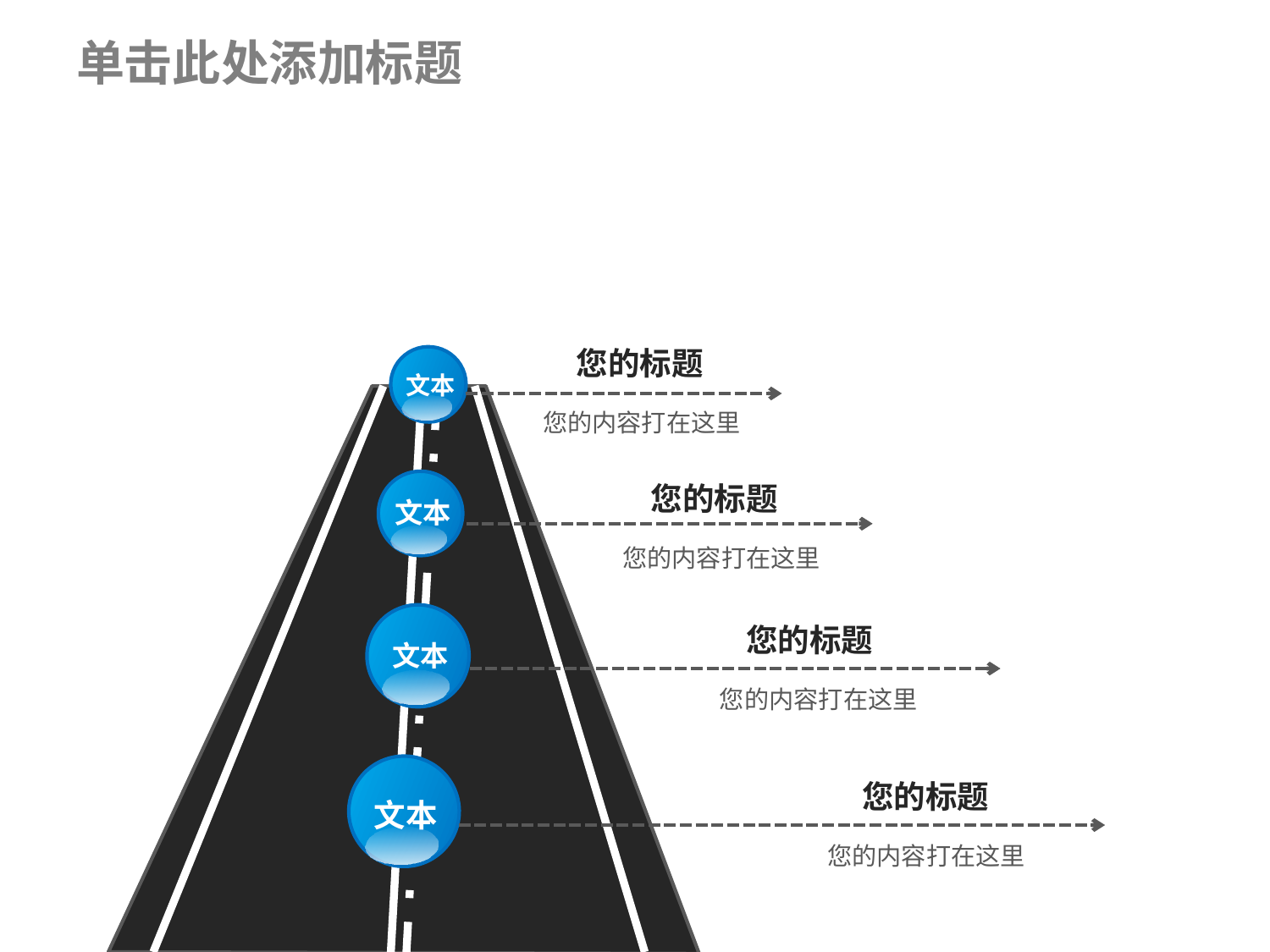

# 单击此处添加标题
您的标题

文本

您的内容打在这里

您的标题
文本
您的内容打在这里

您的标题
文本
您的内容打在这里

您的标题
文本
您的内容打在这里